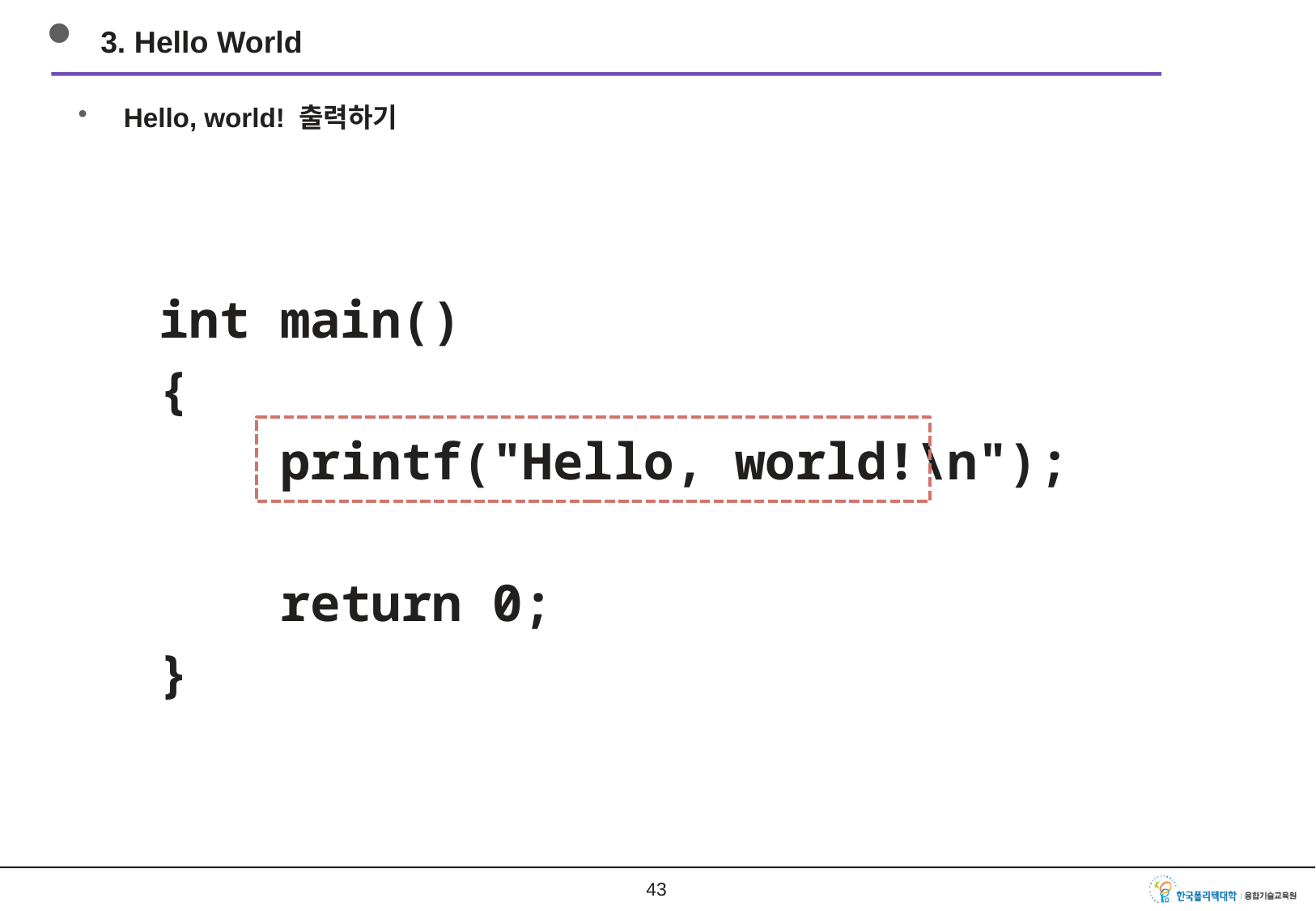

3. Hello World
Hello, world! 출력하기

int main()
{
    printf("Hello, world!\n");

    return 0;
}

43